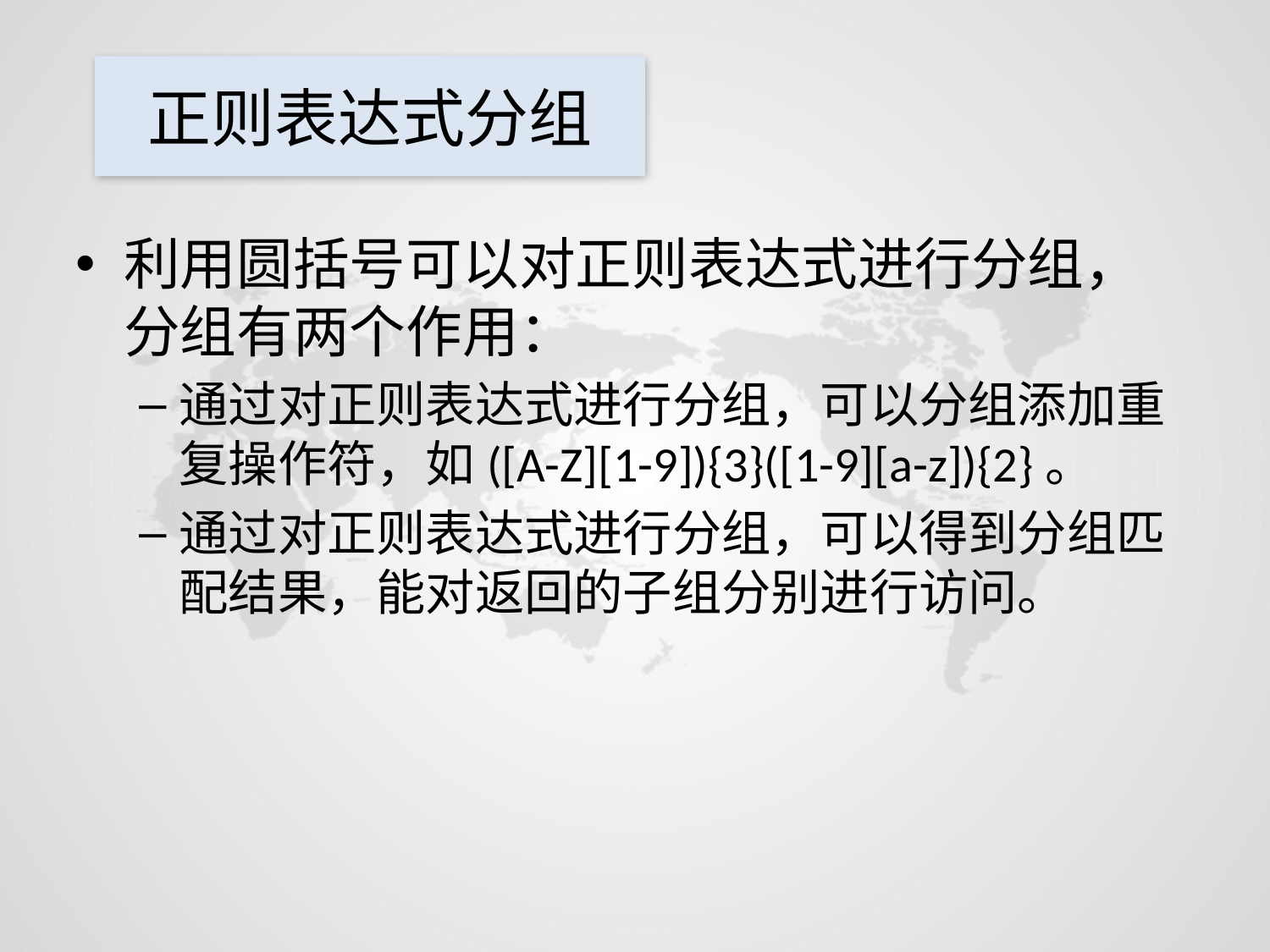

# 正则表达式分组
利用圆括号可以对正则表达式进行分组，分组有两个作用：
通过对正则表达式进行分组，可以分组添加重复操作符，如([A-Z][1-9]){3}([1-9][a-z]){2}。
通过对正则表达式进行分组，可以得到分组匹配结果，能对返回的子组分别进行访问。